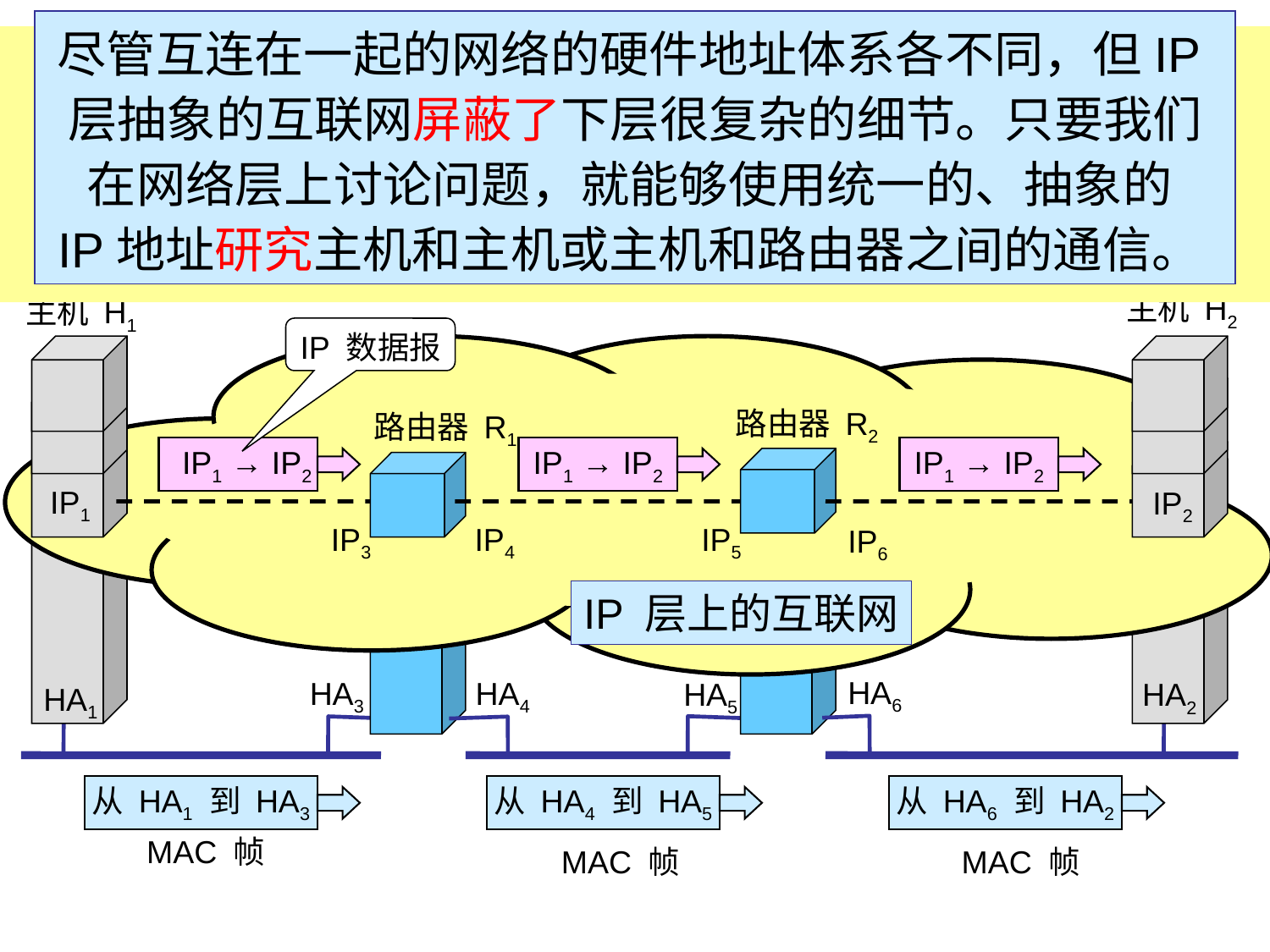

尽管互连在一起的网络的硬件地址体系各不同，但IP层抽象的互联网屏蔽了下层很复杂的细节。只要我们在网络层上讨论问题，就能够使用统一的、抽象的
IP地址研究主机和主机或主机和路由器之间的通信。

主机 H2
主机 H1

IP 数据报

路由器 R2
路由器 R1
  IP1 → IP2

IP1 → IP2

IP1 → IP2

IP1
IP2

IP3
IP4
IP5
IP6
IP 层上的互联网
HA6
HA3
HA4
HA5
HA2
HA1

从 HA1 到 HA3

从 HA4 到 HA5

从 HA6 到 HA2

MAC 帧
MAC 帧
MAC 帧